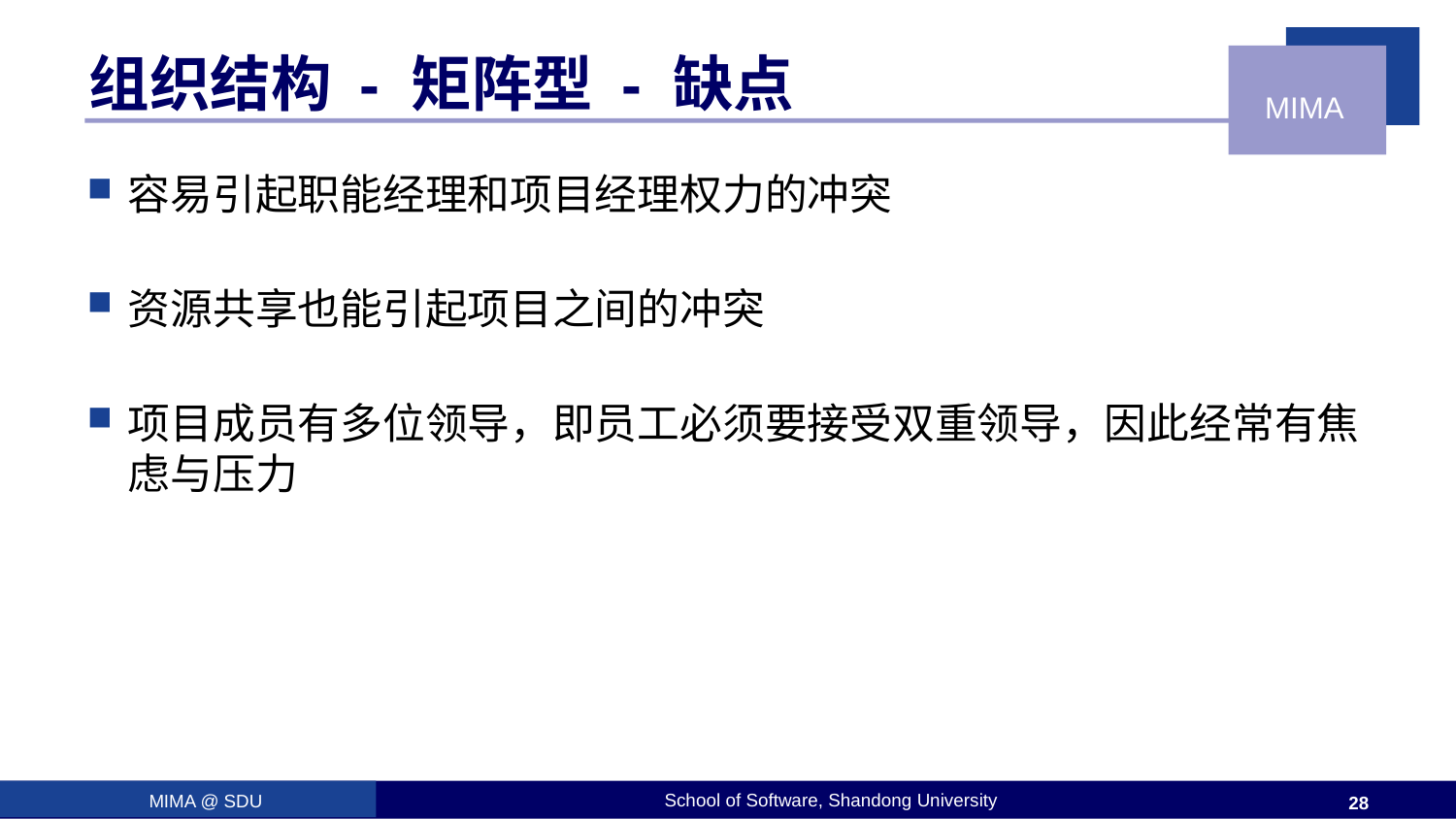

# 组织结构 - 矩阵型 - 缺点
容易引起职能经理和项目经理权力的冲突

资源共享也能引起项目之间的冲突

项目成员有多位领导，即员工必须要接受双重领导，因此经常有焦虑与压力